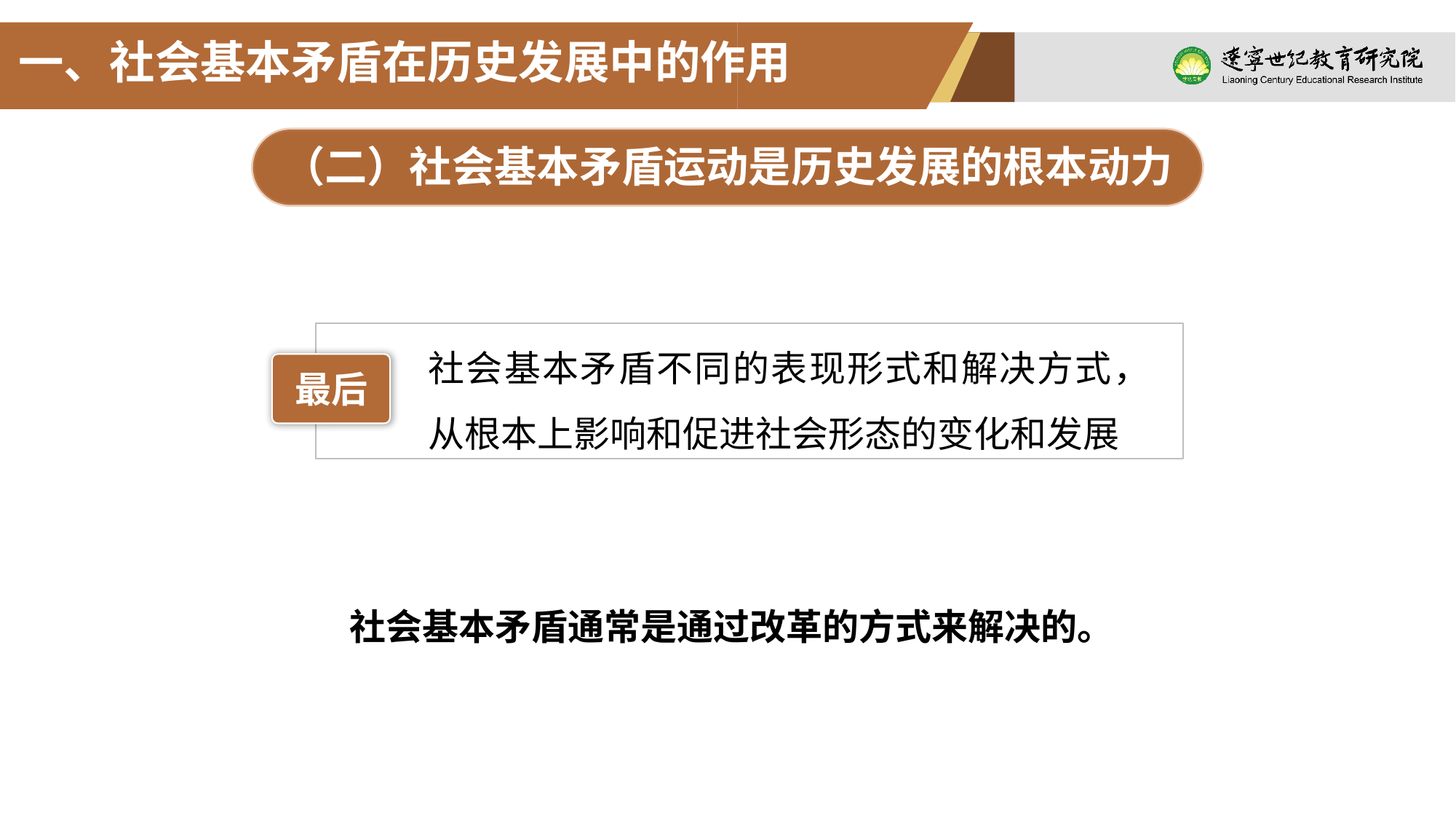

一、社会基本矛盾在历史发展中的作用
（二）社会基本矛盾运动是历史发展的根本动力
社会基本矛盾不同的表现形式和解决方式，从根本上影响和促进社会形态的变化和发展

最后
社会基本矛盾通常是通过改革的方式来解决的。